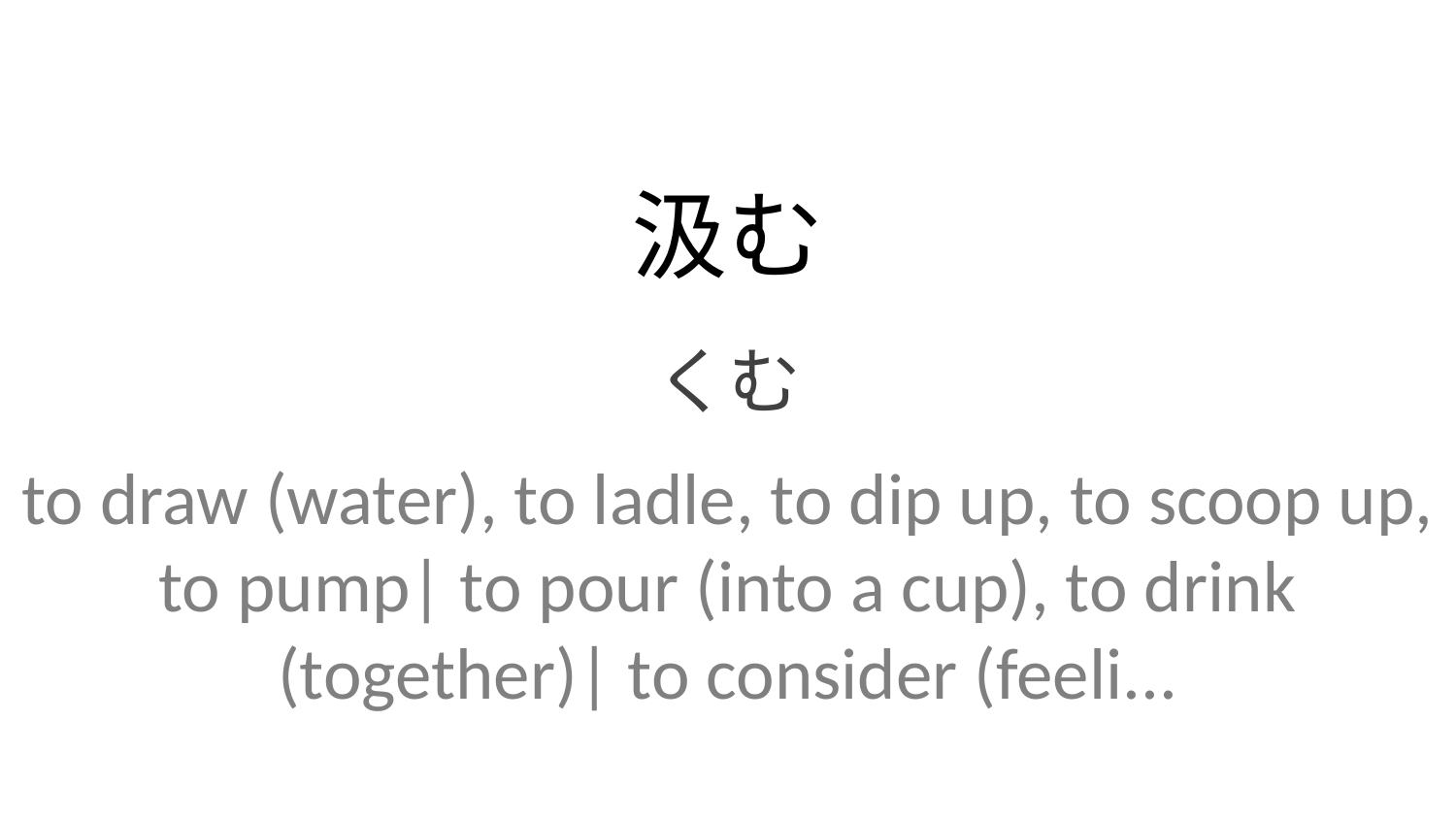

汲む

くむ
to draw (water), to ladle, to dip up, to scoop up, to pump| to pour (into a cup), to drink (together)| to consider (feeli...